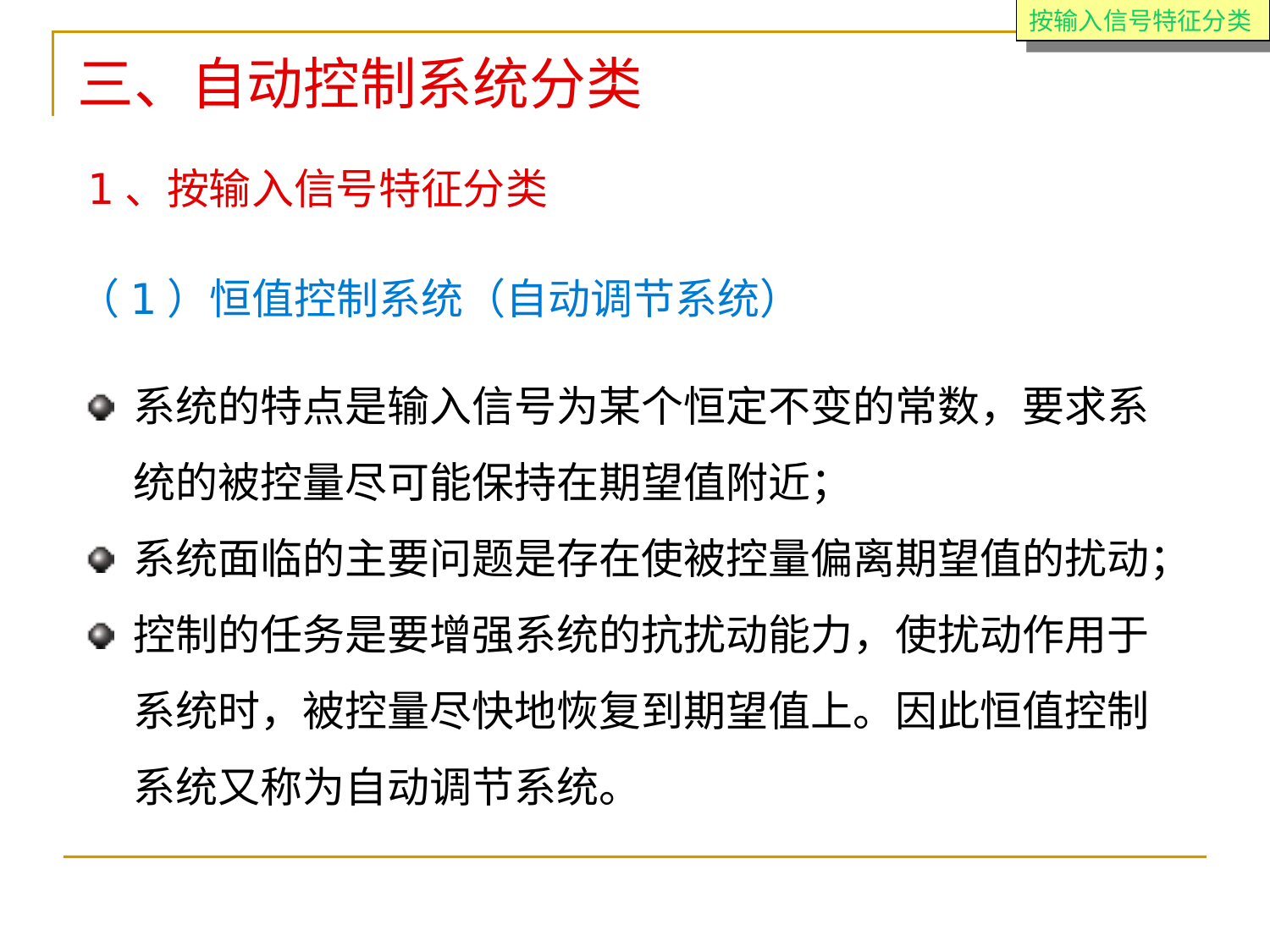

按输入信号特征分类
三、自动控制系统分类
1、按输入信号特征分类
（1）恒值控制系统（自动调节系统）
系统的特点是输入信号为某个恒定不变的常数，要求系统的被控量尽可能保持在期望值附近；
系统面临的主要问题是存在使被控量偏离期望值的扰动；
控制的任务是要增强系统的抗扰动能力，使扰动作用于系统时，被控量尽快地恢复到期望值上。因此恒值控制系统又称为自动调节系统。

32